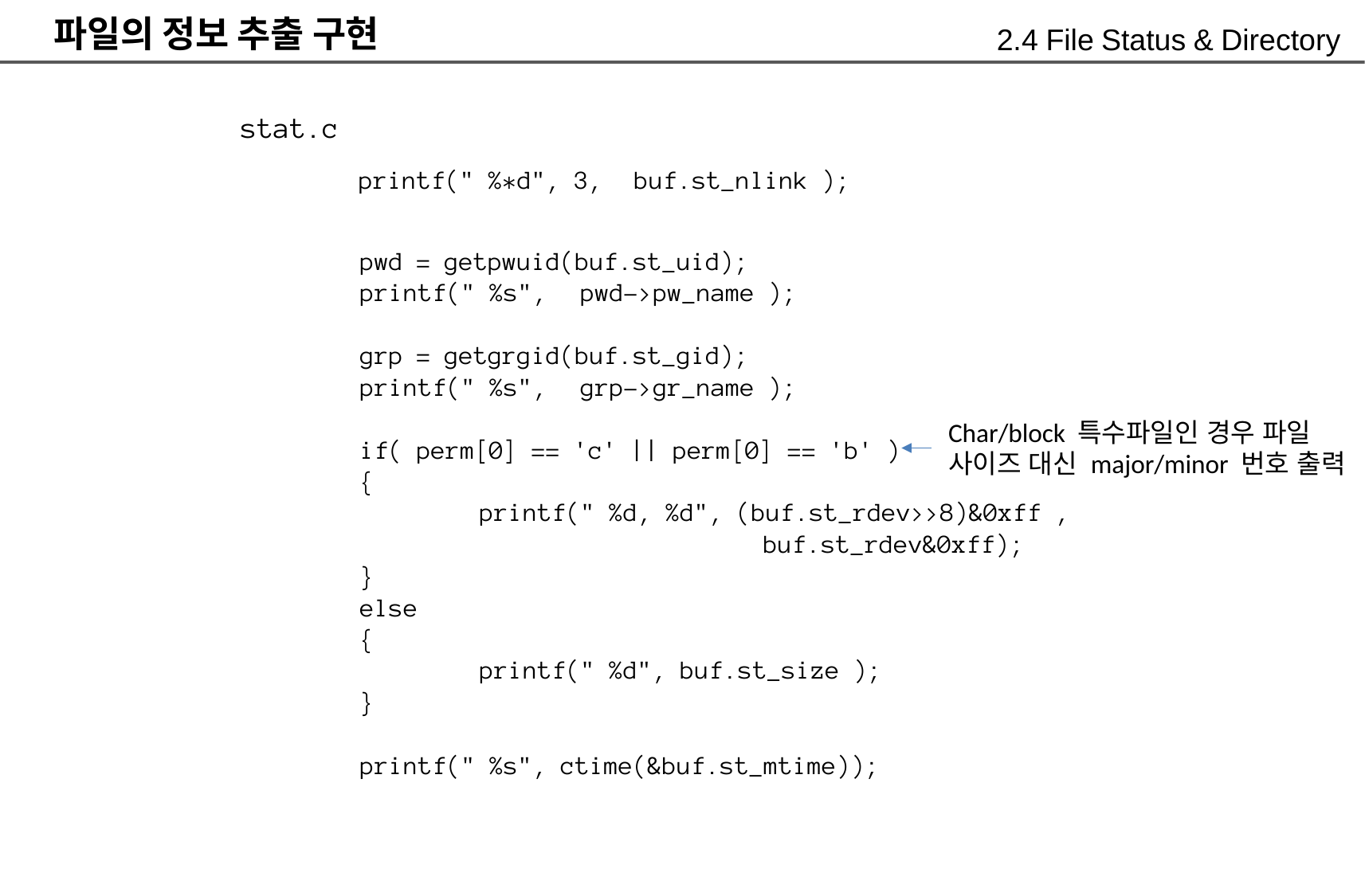

파일의 정보 추출 구현

	stat.c
2.4 File Status & Directory

printf("  %*d",  3,
buf.st_nlink  );
pwd  =  getpwuid(buf.st_uid);
printf("  %s",     pwd->pw_name  );

grp  =  getgrgid(buf.st_gid);
printf("  %s",     grp->gr_name  );

if(  perm[0]  ==  'c'  ||  perm[0]  ==  'b'  )
{
	printf("  %d,  %d",  (buf.st_rdev>>8)&0xff  ,
		buf.st_rdev&0xff);
}
else
{
	printf("  %d",  buf.st_size  );
}

printf("  %s",  ctime(&buf.st_mtime));

Char/block 특수파일인 경우 파일 사이즈 대신 major/minor 번호 출력